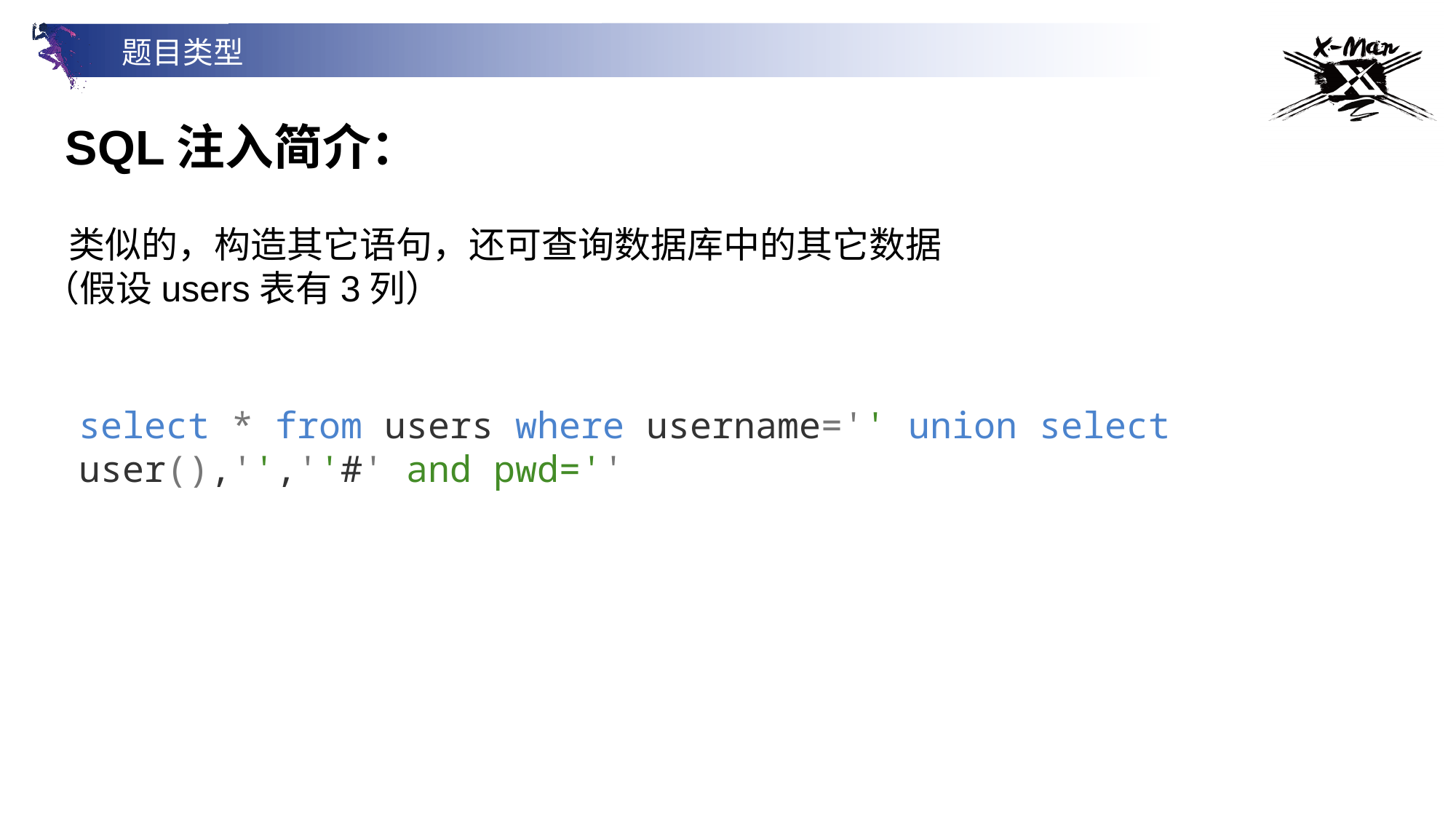

题目类型
SQL注入简介：
  类似的，构造其它语句，还可查询数据库中的其它数据（假设users表有3列）
select * from users where username='' union select user(),'',''#' and pwd=''